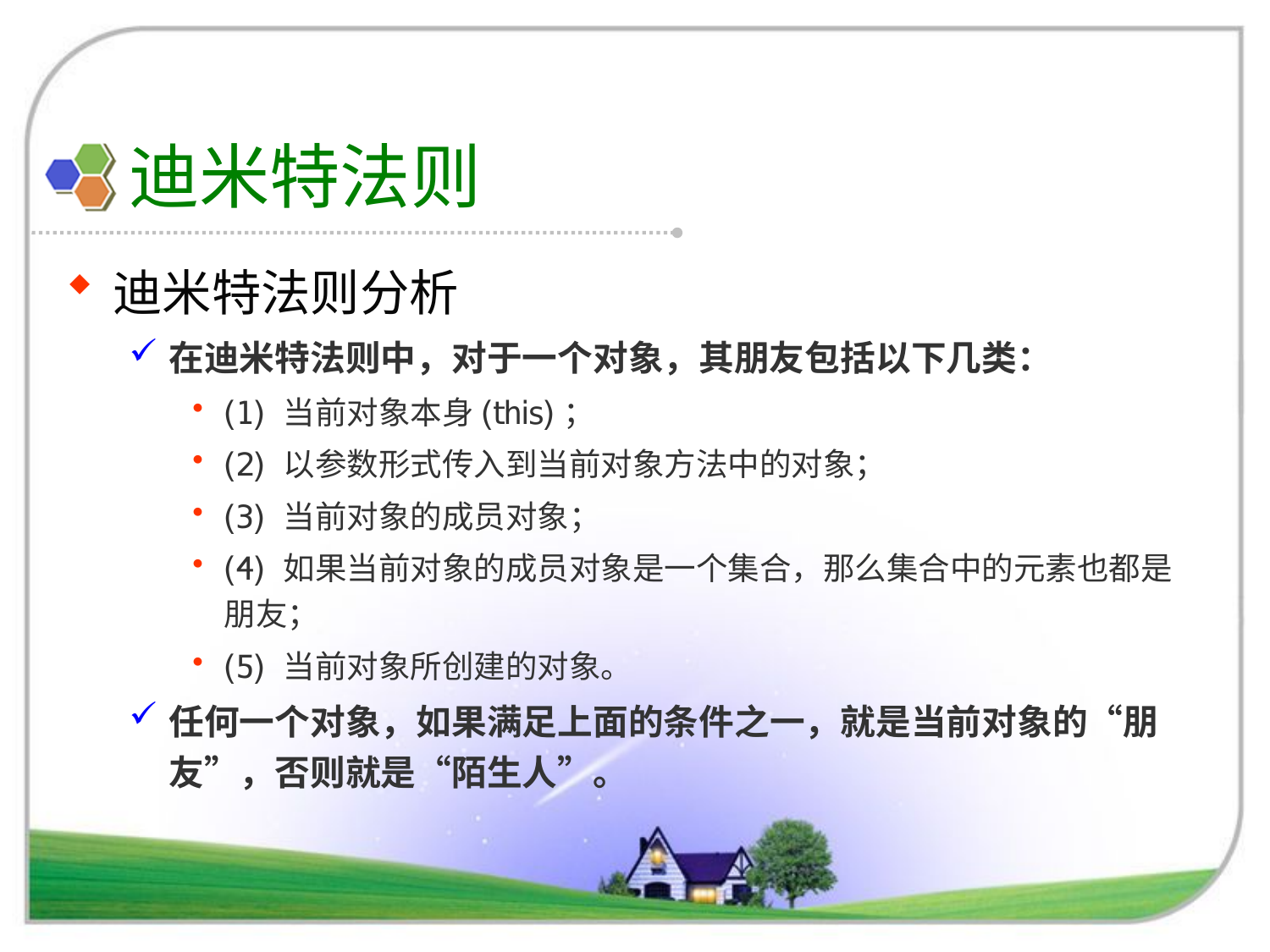

# 迪米特法则
迪米特法则分析
在迪米特法则中，对于一个对象，其朋友包括以下几类：
(1) 当前对象本身(this)；
(2) 以参数形式传入到当前对象方法中的对象；
(3) 当前对象的成员对象；
(4) 如果当前对象的成员对象是一个集合，那么集合中的元素也都是朋友；
(5) 当前对象所创建的对象。
任何一个对象，如果满足上面的条件之一，就是当前对象的“朋友”，否则就是“陌生人”。